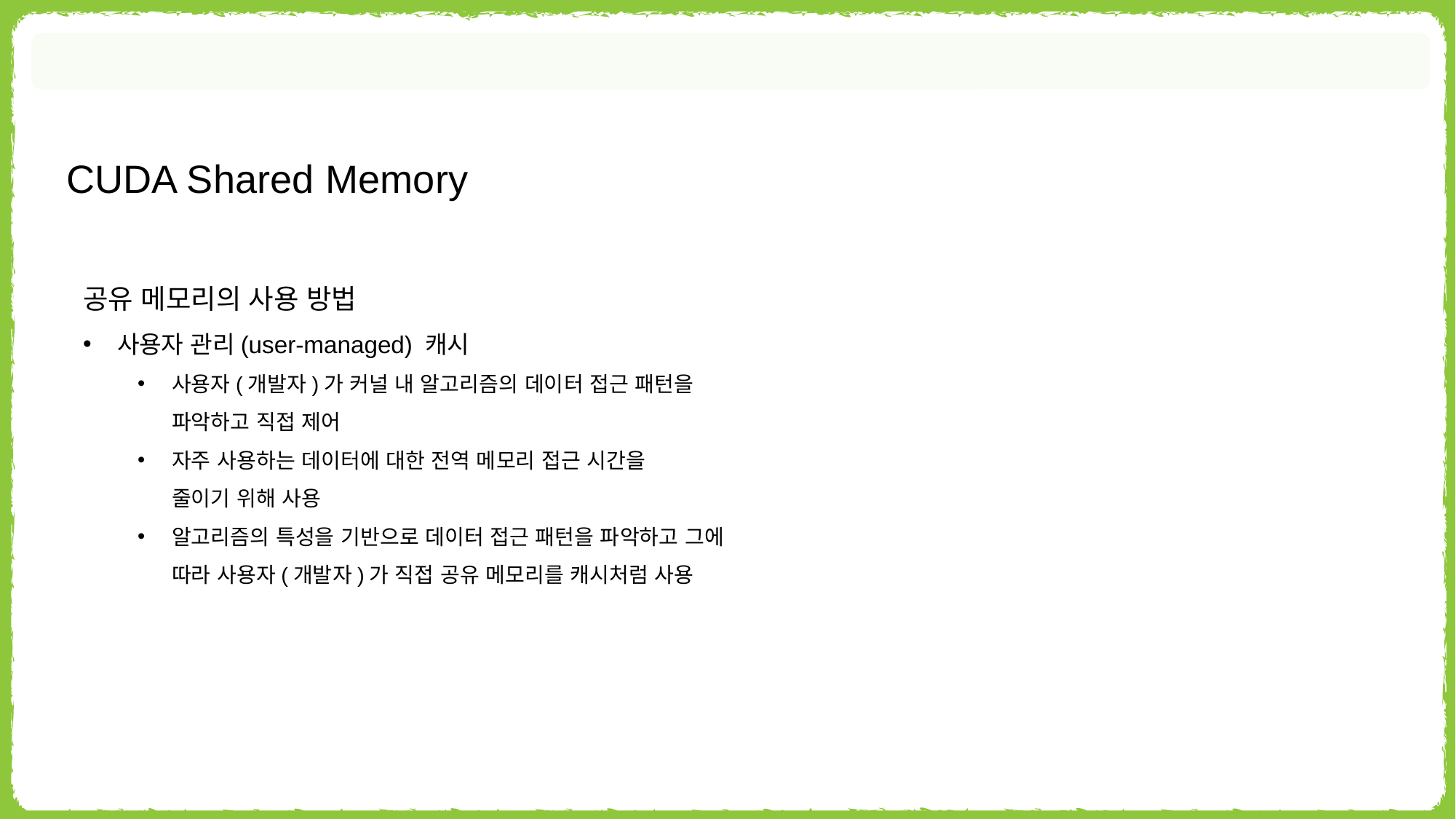

CUDA Shared Memory
공유 메모리의 사용 방법
사용자 관리(user-managed) 캐시
사용자(개발자)가 커널 내 알고리즘의 데이터 접근 패턴을 파악하고 직접 제어
자주 사용하는 데이터에 대한 전역 메모리 접근 시간을
줄이기 위해 사용
알고리즘의 특성을 기반으로 데이터 접근 패턴을 파악하고 그에 따라 사용자(개발자)가 직접 공유 메모리를 캐시처럼 사용